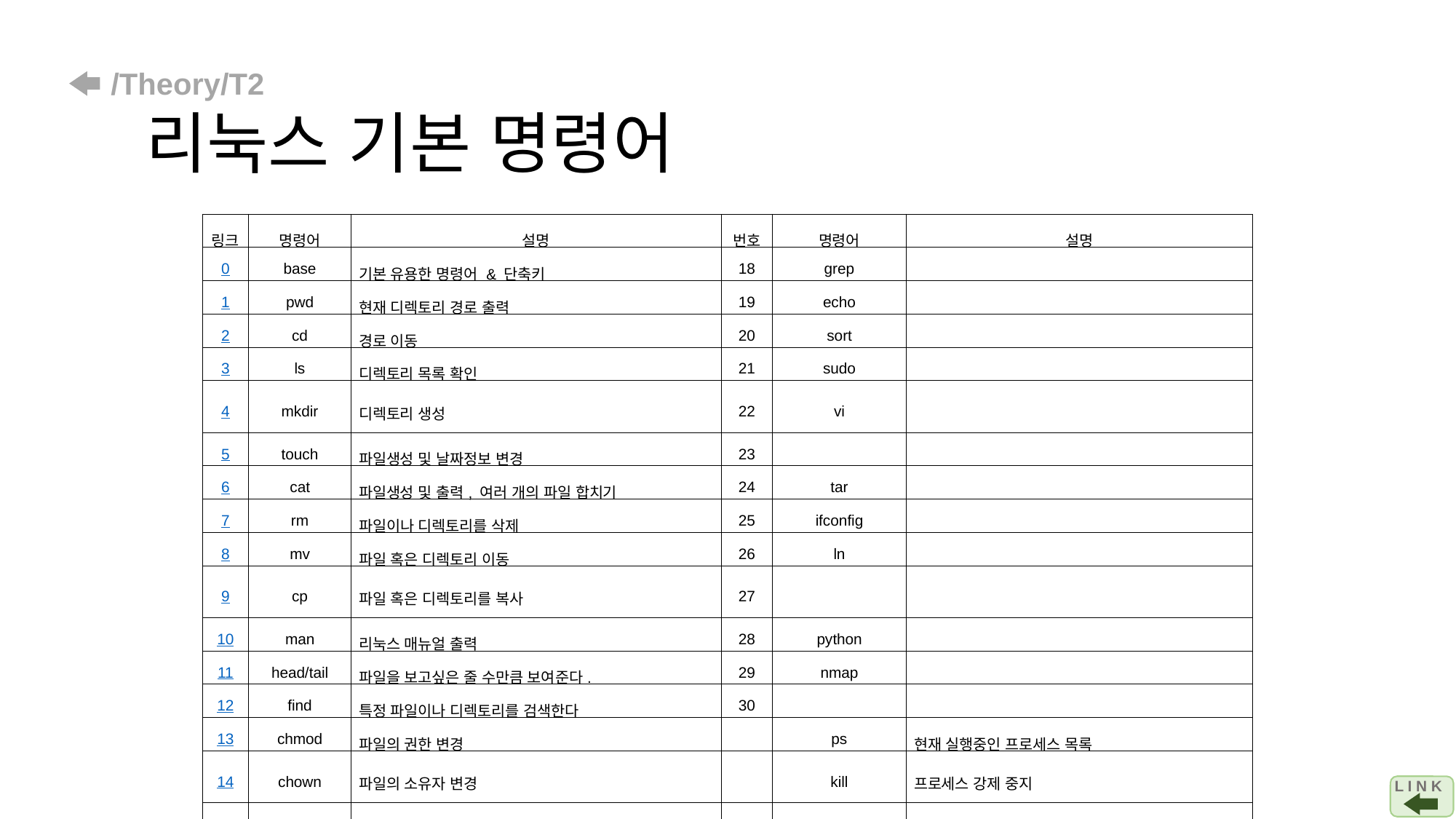

# /Theory/T2 리눅스 기본 명령어

| 링크 | 명령어 | 설명 | 번호 | 명령어 | 설명 |
| --- | --- | --- | --- | --- | --- |
| 0 | base | 기본 유용한 명령어 & 단축키 | 18 | grep |  |
| 1 | pwd | 현재 디렉토리 경로 출력 | 19 | echo |  |
| 2 | cd | 경로 이동 | 20 | sort |  |
| 3 | ls | 디렉토리 목록 확인 | 21 | sudo |  |
| 4 | mkdir | 디렉토리 생성 | 22 | vi |  |
| 5 | touch | 파일생성 및 날짜정보 변경 | 23 |  |  |
| 6 | cat | 파일생성 및 출력, 여러 개의 파일 합치기 | 24 | tar |  |
| 7 | rm | 파일이나 디렉토리를 삭제 | 25 | ifconfig |  |
| 8 | mv | 파일 혹은 디렉토리 이동 | 26 | ln |  |
| 9 | cp | 파일 혹은 디렉토리를 복사 | 27 |  |  |
| 10 | man | 리눅스 매뉴얼 출력 | 28 | python |  |
| 11 | head/tail | 파일을 보고싶은 줄 수만큼 보여준다. | 29 | nmap |  |
| 12 | find | 특정 파일이나 디렉토리를 검색한다 | 30 |  |  |
| 13 | chmod | 파일의 권한 변경 |  | ps | 현재 실행중인 프로세스 목록 |
| 14 | chown | 파일의 소유자 변경 |  | kill | 프로세스 강제 중지 |
| 15 | chgrp | 파일의 그룹 변경 |  | service | 시스템 전체 서비스 호출 |
| 16 | cut | 필드를 출력한다. |  | batch | 배치파일 ( 미리 정의된 시스템 명령어 ) 실행 |
| 17 | service | 시스템 전체 서비스 호출 |  | wget |  |
L I N K